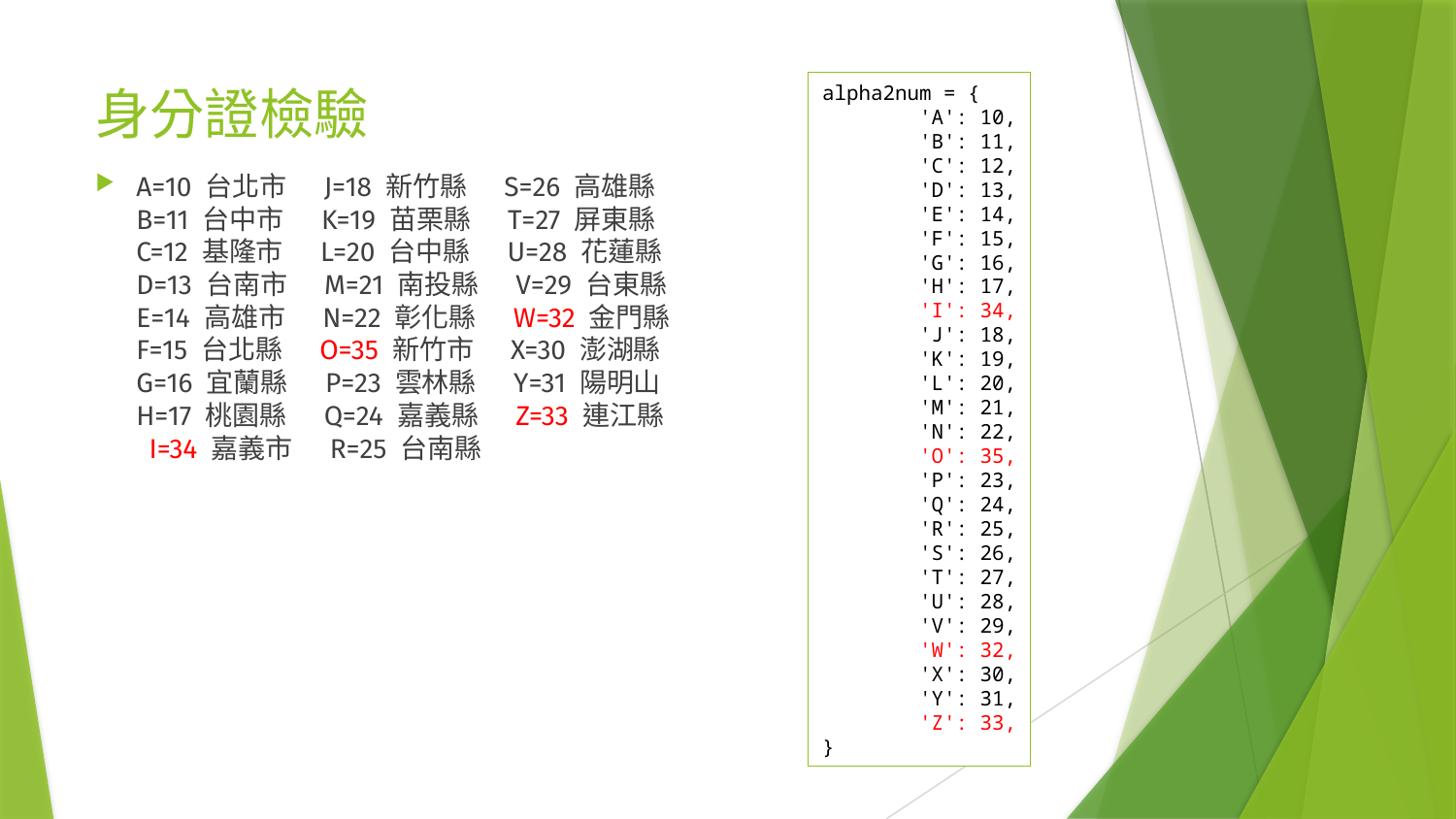

# 身分證檢驗
﻿alpha2num = {
        'A': 10,
        'B': 11,
        'C': 12,
        'D': 13,
        'E': 14,
        'F': 15,
        'G': 16,
        'H': 17,
        'I': 34,
        'J': 18,
        'K': 19,
        'L': 20,
        'M': 21,
        'N': 22,
        'O': 35,
        'P': 23,
        'Q': 24,
        'R': 25,
        'S': 26,
        'T': 27,
        'U': 28,
        'V': 29,
        'W': 32,
        'X': 30,
        'Y': 31,
        'Z': 33,
}
A=10 台北市     J=18 新竹縣     S=26 高雄縣
B=11 台中市     K=19 苗栗縣     T=27 屏東縣
C=12 基隆市     L=20 台中縣     U=28 花蓮縣
D=13 台南市     M=21 南投縣     V=29 台東縣
E=14 高雄市     N=22 彰化縣     W=32 金門縣
F=15 台北縣     O=35 新竹市     X=30 澎湖縣
G=16 宜蘭縣     P=23 雲林縣     Y=31 陽明山
H=17 桃園縣     Q=24 嘉義縣     Z=33 連江縣
 I=34 嘉義市     R=25 台南縣